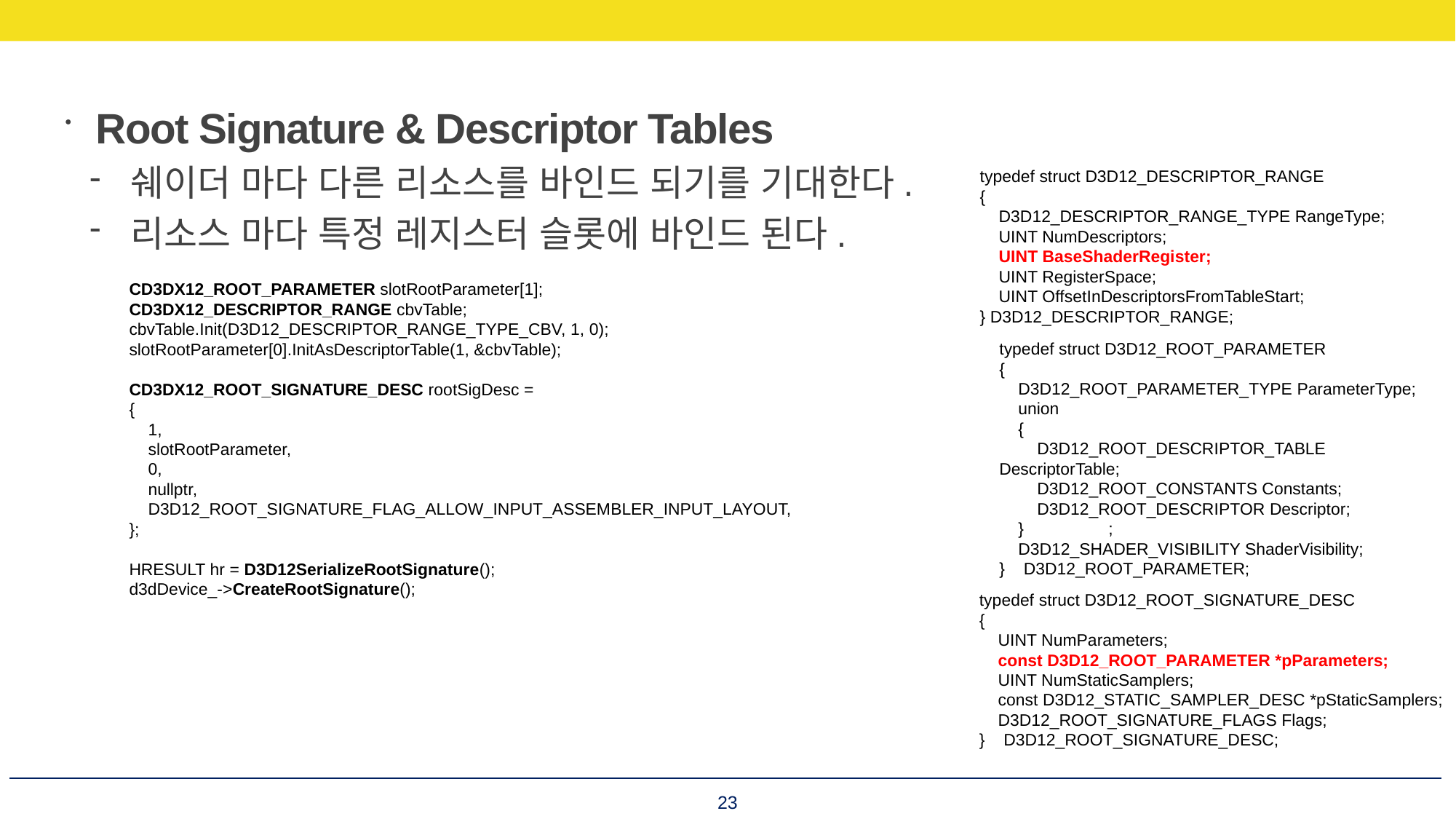

Root Signature & Descriptor Tables
쉐이더 마다 다른 리소스를 바인드 되기를 기대한다.
리소스 마다 특정 레지스터 슬롯에 바인드 된다.

typedef struct D3D12_DESCRIPTOR_RANGE
{
    D3D12_DESCRIPTOR_RANGE_TYPE RangeType;
    UINT NumDescriptors;
    UINT BaseShaderRegister;
    UINT RegisterSpace;
    UINT OffsetInDescriptorsFromTableStart;
} D3D12_DESCRIPTOR_RANGE;

CD3DX12_ROOT_PARAMETER slotRootParameter[1];
CD3DX12_DESCRIPTOR_RANGE cbvTable;
cbvTable.Init(D3D12_DESCRIPTOR_RANGE_TYPE_CBV, 1, 0);
slotRootParameter[0].InitAsDescriptorTable(1, &cbvTable);

CD3DX12_ROOT_SIGNATURE_DESC rootSigDesc =
{
    1,
    slotRootParameter,
    0,
    nullptr,
    D3D12_ROOT_SIGNATURE_FLAG_ALLOW_INPUT_ASSEMBLER_INPUT_LAYOUT,
};

HRESULT hr = D3D12SerializeRootSignature();
d3dDevice_->CreateRootSignature();
typedef struct D3D12_ROOT_PARAMETER
{
    D3D12_ROOT_PARAMETER_TYPE ParameterType;
    union
    {
        D3D12_ROOT_DESCRIPTOR_TABLE DescriptorTable;
        D3D12_ROOT_CONSTANTS Constants;
        D3D12_ROOT_DESCRIPTOR Descriptor;
    } 	;
    D3D12_SHADER_VISIBILITY ShaderVisibility;
}    D3D12_ROOT_PARAMETER;

typedef struct D3D12_ROOT_SIGNATURE_DESC
{
    UINT NumParameters;
    const D3D12_ROOT_PARAMETER *pParameters;
    UINT NumStaticSamplers;
    const D3D12_STATIC_SAMPLER_DESC *pStaticSamplers;
    D3D12_ROOT_SIGNATURE_FLAGS Flags;
}    D3D12_ROOT_SIGNATURE_DESC;
23